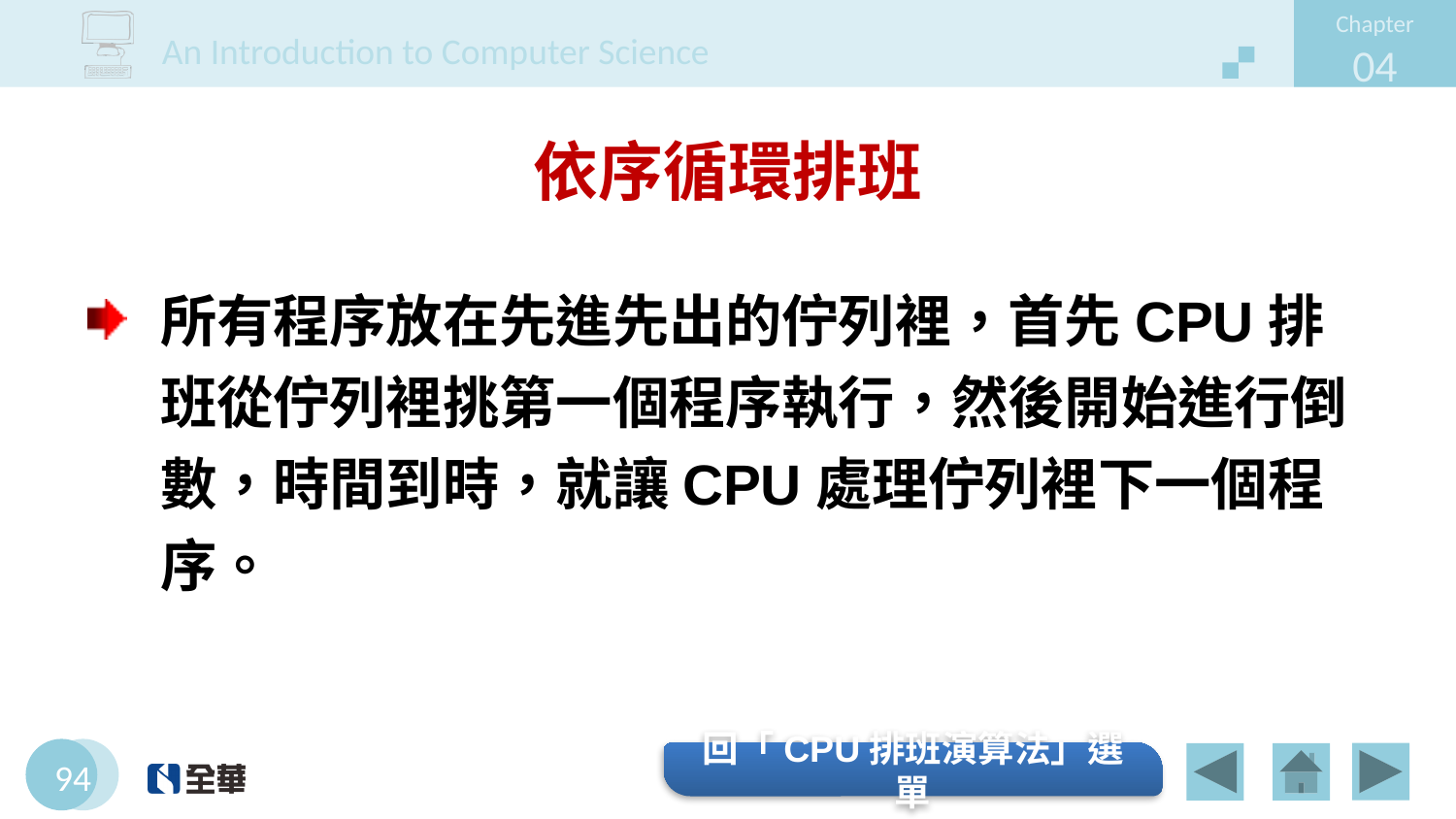

# 依序循環排班
所有程序放在先進先出的佇列裡，首先CPU排班從佇列裡挑第一個程序執行，然後開始進行倒數，時間到時，就讓CPU處理佇列裡下一個程序。

回「CPU排班演算法」選單